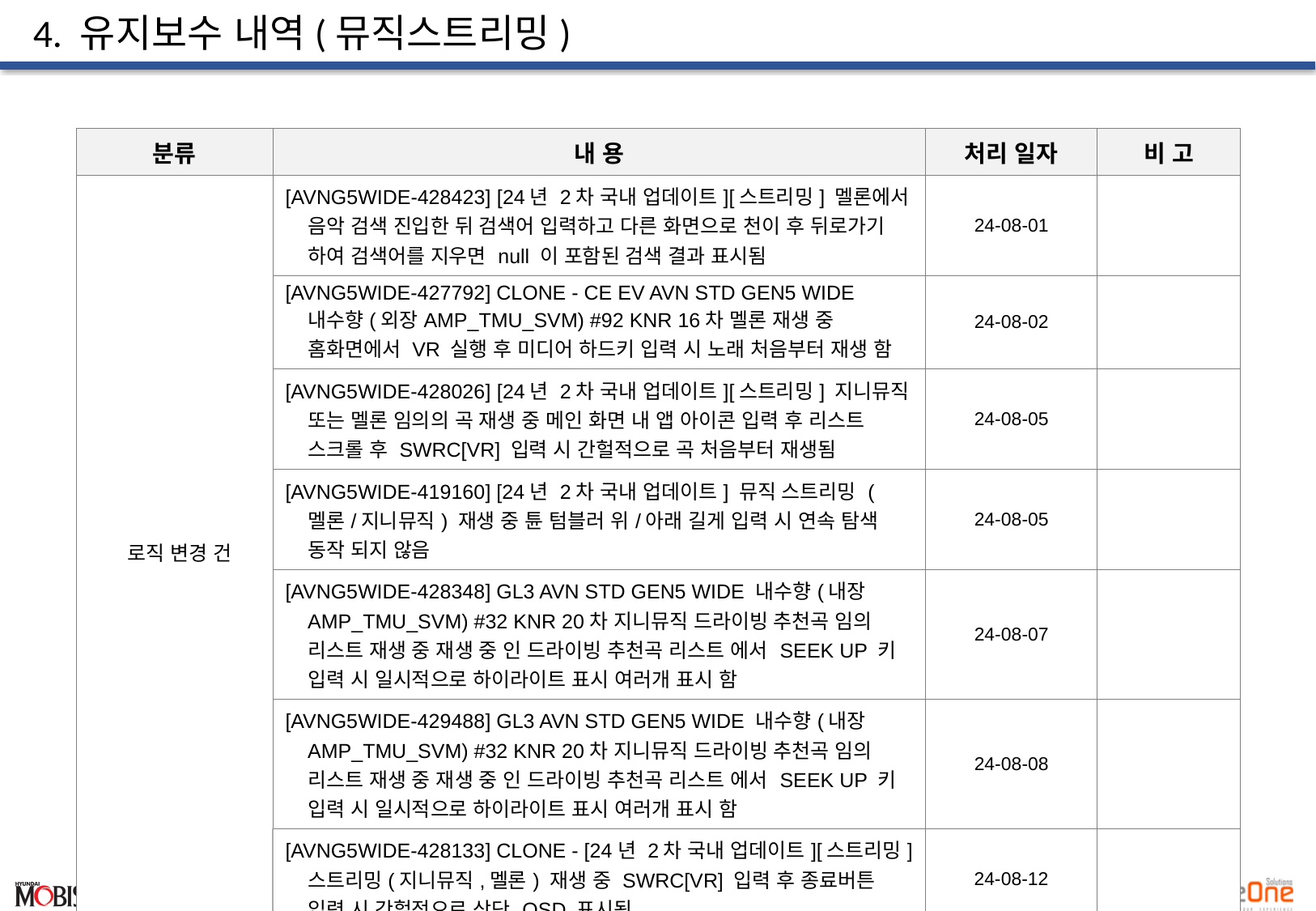

# 4. 유지보수 내역(뮤직스트리밍)
| 분류 | 내 용 | 처리 일자 | 비 고 |
| --- | --- | --- | --- |
| 로직 변경 건 | [AVNG5WIDE-428423] [24년 2차 국내 업데이트][스트리밍] 멜론에서 음악 검색 진입한 뒤 검색어 입력하고 다른 화면으로 천이 후 뒤로가기 하여 검색어를 지우면 null 이 포함된 검색 결과 표시됨 | 24-08-01 |  |
|  | [AVNG5WIDE-427792] CLONE - CE EV AVN STD GEN5 WIDE 내수향(외장AMP\_TMU\_SVM) #92 KNR 16차 멜론 재생 중 홈화면에서 VR 실행 후 미디어 하드키 입력 시 노래 처음부터 재생 함 | 24-08-02 |  |
|  | [AVNG5WIDE-428026] [24년 2차 국내 업데이트][스트리밍] 지니뮤직 또는 멜론 임의의 곡 재생 중 메인 화면 내 앱 아이콘 입력 후 리스트 스크롤 후 SWRC[VR] 입력 시 간헐적으로 곡 처음부터 재생됨 | 24-08-05 |  |
|  | [AVNG5WIDE-419160] [24년 2차 국내 업데이트] 뮤직 스트리밍 (멜론/지니뮤직) 재생 중 튠 텀블러 위/아래 길게 입력 시 연속 탐색 동작 되지 않음 | 24-08-05 |  |
|  | [AVNG5WIDE-428348] GL3 AVN STD GEN5 WIDE 내수향(내장AMP\_TMU\_SVM) #32 KNR 20차 지니뮤직 드라이빙 추천곡 임의 리스트 재생 중 재생 중 인 드라이빙 추천곡 리스트 에서 SEEK UP 키 입력 시 일시적으로 하이라이트 표시 여러개 표시 함 | 24-08-07 |  |
|  | [AVNG5WIDE-429488] GL3 AVN STD GEN5 WIDE 내수향(내장AMP\_TMU\_SVM) #32 KNR 20차 지니뮤직 드라이빙 추천곡 임의 리스트 재생 중 재생 중 인 드라이빙 추천곡 리스트 에서 SEEK UP 키 입력 시 일시적으로 하이라이트 표시 여러개 표시 함 | 24-08-08 |  |
|  | [AVNG5WIDE-428133] CLONE - [24년 2차 국내 업데이트][스트리밍] 스트리밍(지니뮤직,멜론) 재생 중 SWRC[VR] 입력 후 종료버튼 입력 시 간헐적으로 상단 OSD 표시됨 | 24-08-12 |  |
24년도 표준형 5세대 WIDE_WIDE NH AVN 뮤직스트리밍 유지보수